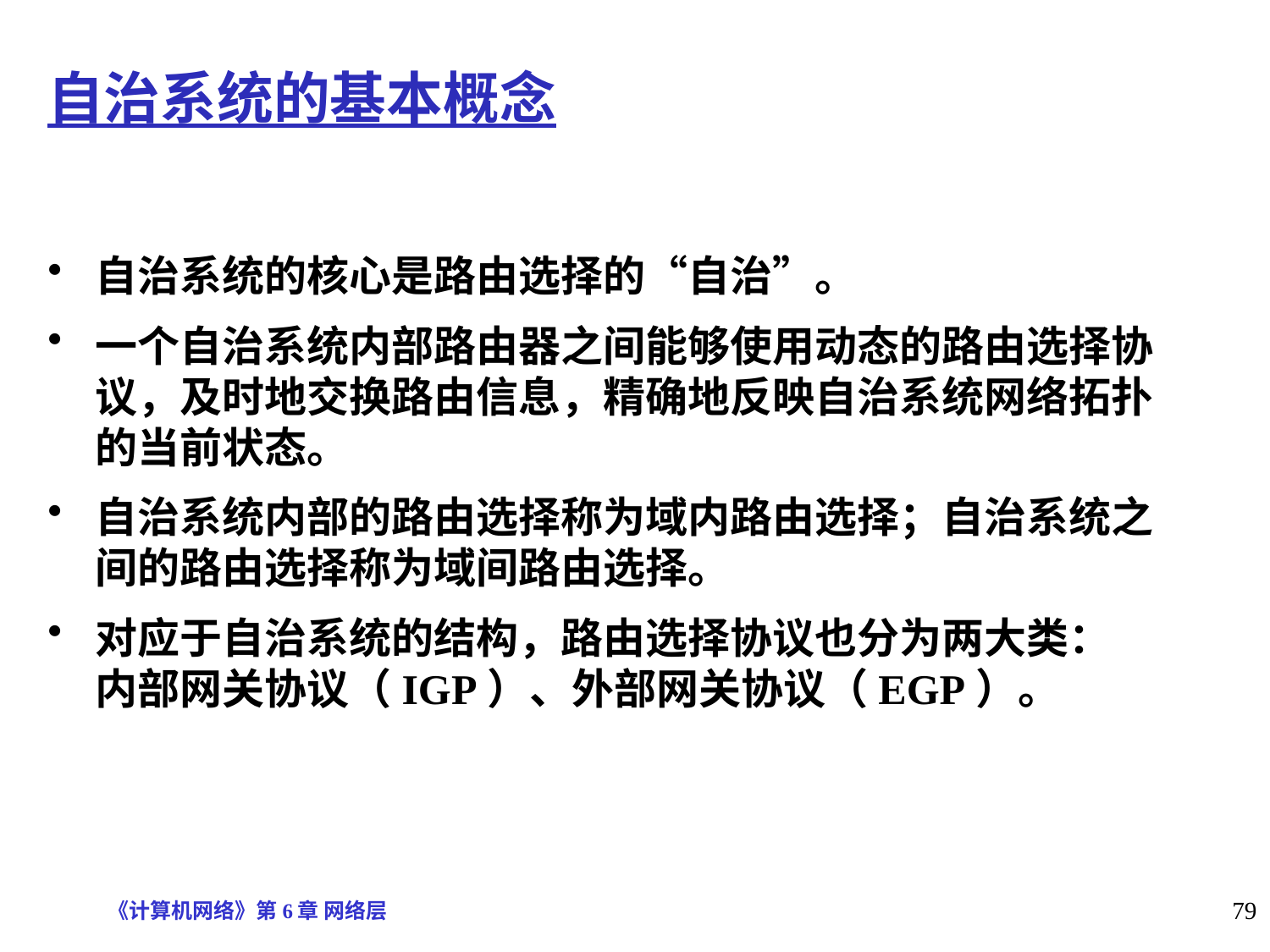

自治系统的基本概念

自治系统的核心是路由选择的“自治”。
一个自治系统内部路由器之间能够使用动态的路由选择协议，及时地交换路由信息，精确地反映自治系统网络拓扑的当前状态。
自治系统内部的路由选择称为域内路由选择；自治系统之间的路由选择称为域间路由选择。
对应于自治系统的结构，路由选择协议也分为两大类： 内部网关协议（IGP）、外部网关协议（EGP）。

《计算机网络》第6章 网络层
79